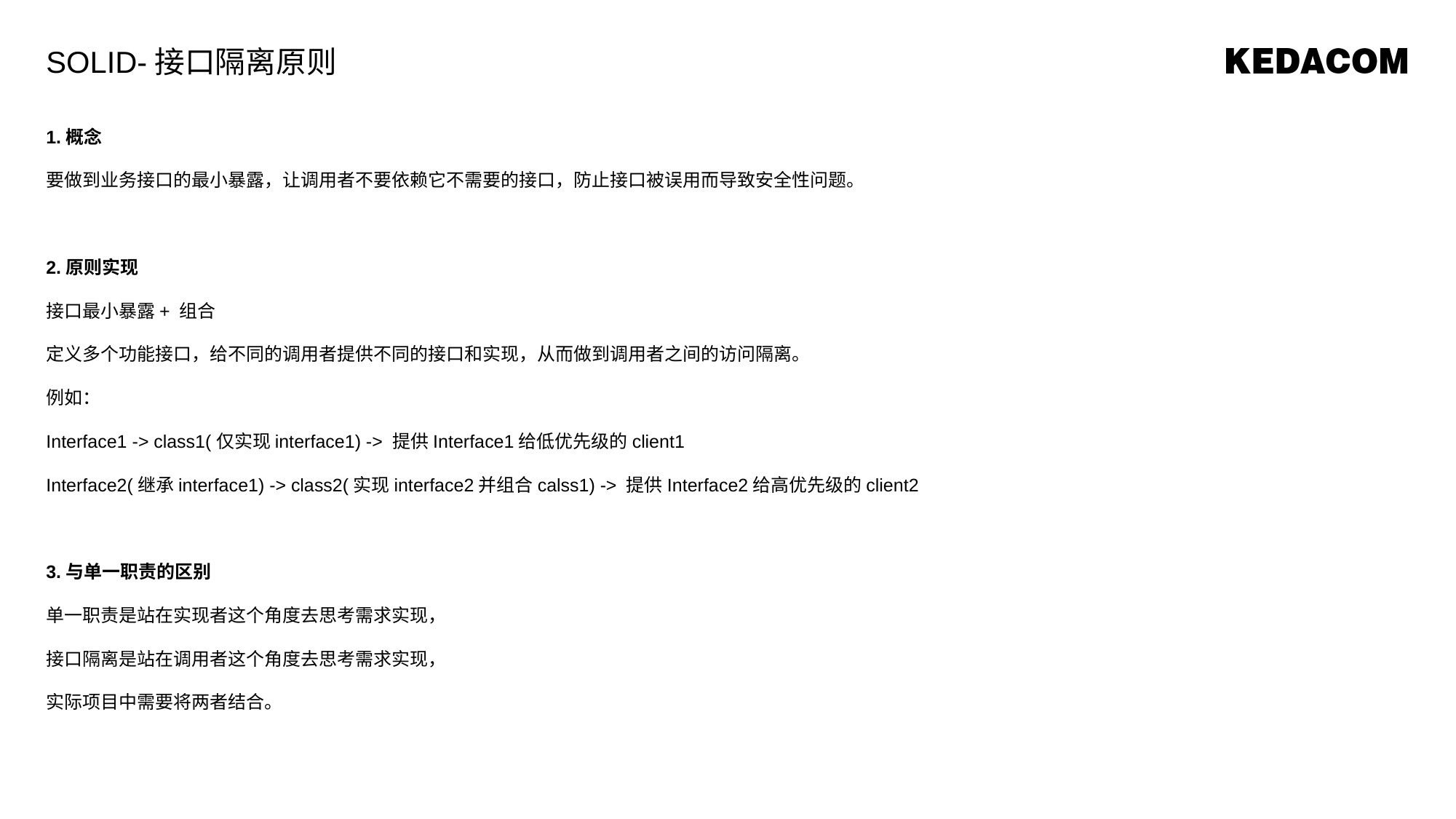

SOLID-接口隔离原则
1.概念
要做到业务接口的最小暴露，让调用者不要依赖它不需要的接口，防止接口被误用而导致安全性问题。

2.原则实现
接口最小暴露+ 组合
定义多个功能接口，给不同的调用者提供不同的接口和实现，从而做到调用者之间的访问隔离。
例如：
Interface1 -> class1(仅实现interface1) -> 提供Interface1给低优先级的client1
Interface2(继承interface1) -> class2(实现interface2并组合calss1) -> 提供Interface2给高优先级的client2

3.与单一职责的区别
单一职责是站在实现者这个角度去思考需求实现，
接口隔离是站在调用者这个角度去思考需求实现，
实际项目中需要将两者结合。